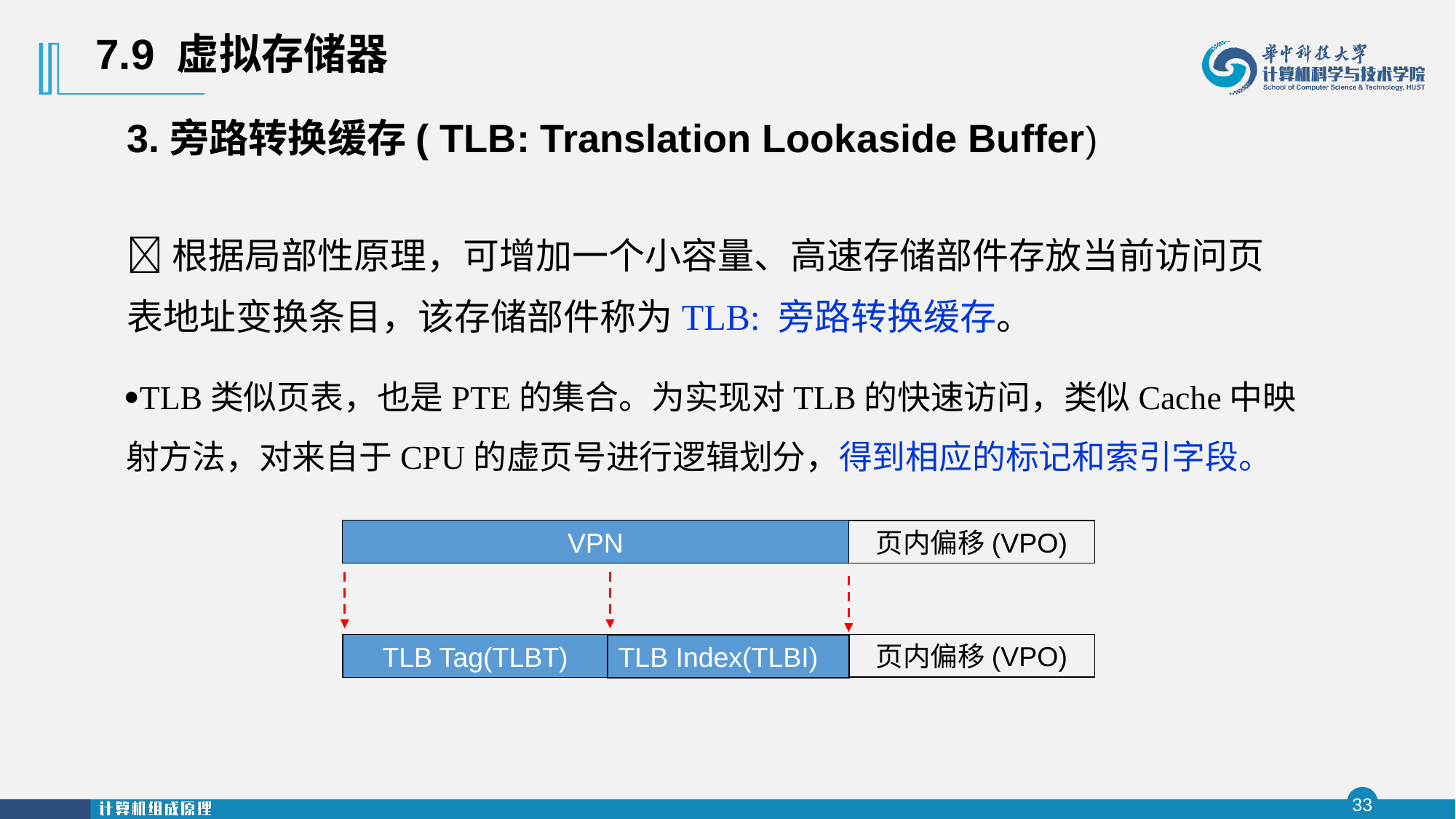

7.9 虚拟存储器
3.旁路转换缓存( TLB: Translation Lookaside Buffer)
•根据局部性原理，可增加一个小容量、高速存储部件存放当前访问页表地址变换条目，该存储部件称为TLB: 旁路转换缓存。
•TLB类似页表，也是PTE的集合。为实现对TLB的快速访问，类似Cache中映射方法，对来自于CPU的虚页号进行逻辑划分，得到相应的标记和索引字段。
VPN
页内偏移(VPO)
页内偏移(VPO)
TLB Tag(TLBT)
TLB Index(TLBI)